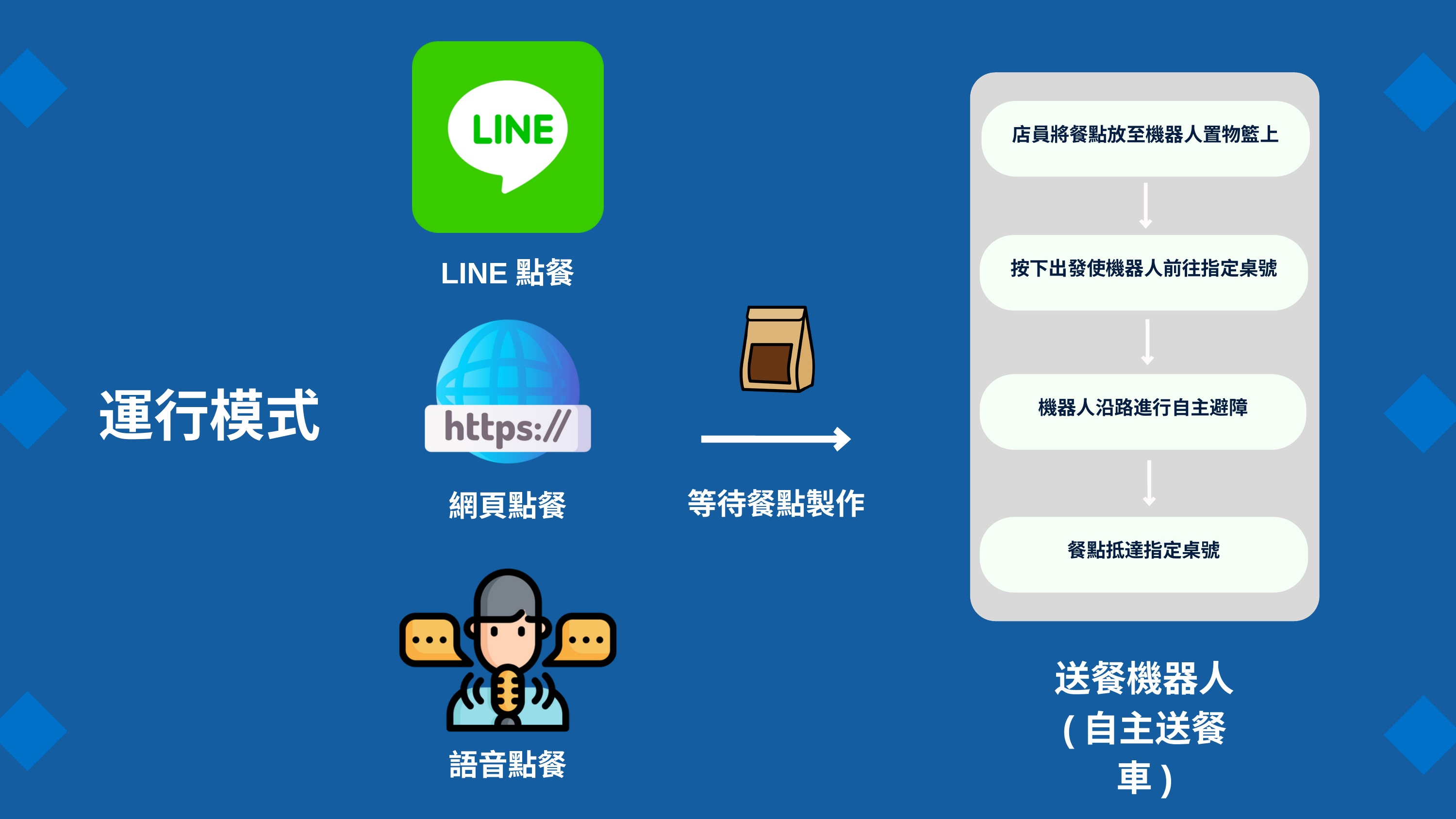

LINE點餐

店員將餐點放至機器人置物籃上

按下出發使機器人前往指定桌號

等待餐點製作

網頁點餐

機器人沿路進行自主避障
運行模式

餐點抵達指定桌號

語音點餐
送餐機器人
(自主送餐車)